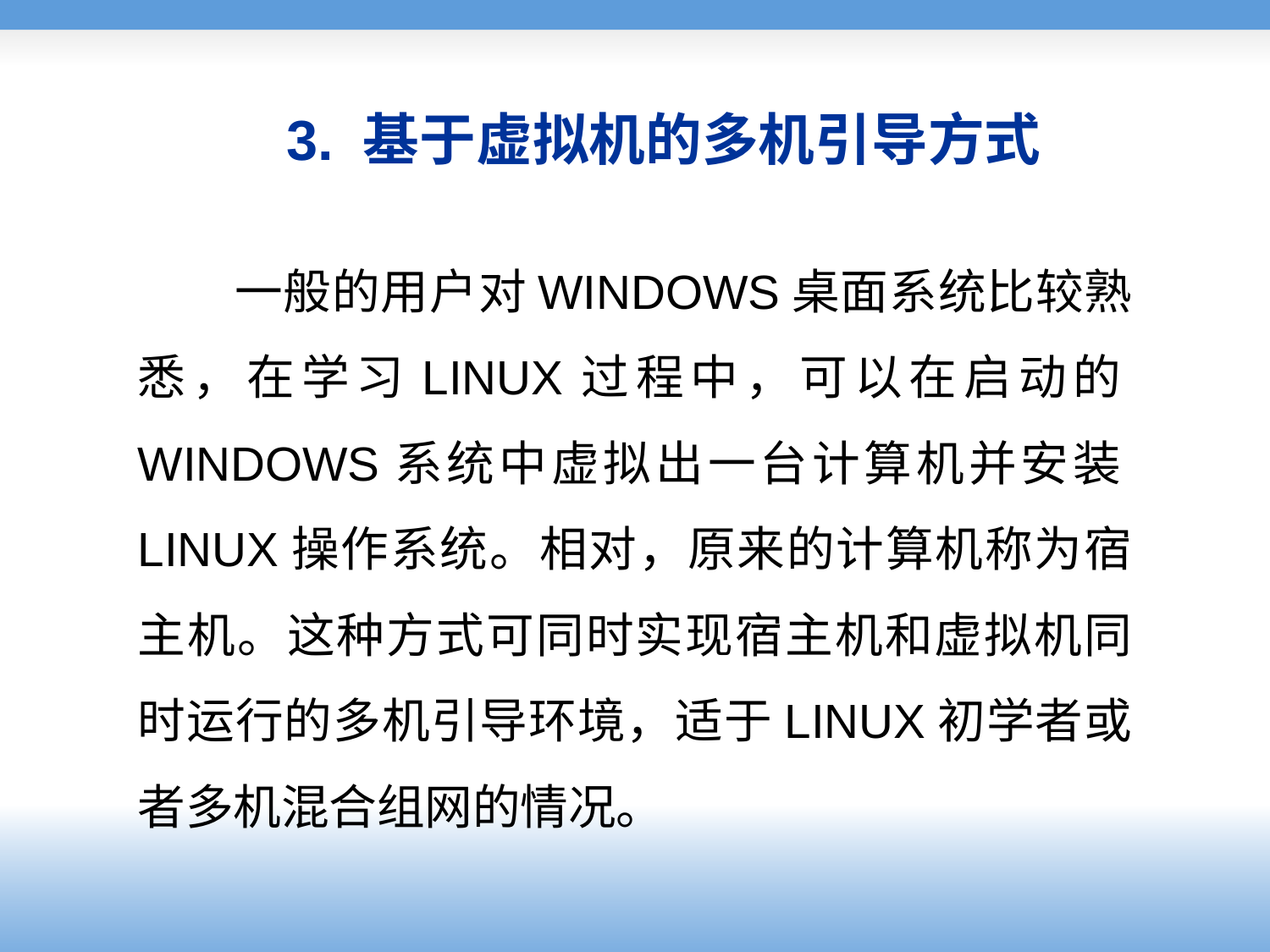

# 3. 基于虚拟机的多机引导方式
一般的用户对WINDOWS桌面系统比较熟悉，在学习LINUX过程中，可以在启动的WINDOWS系统中虚拟出一台计算机并安装LINUX操作系统。相对，原来的计算机称为宿主机。这种方式可同时实现宿主机和虚拟机同时运行的多机引导环境，适于LINUX初学者或者多机混合组网的情况。